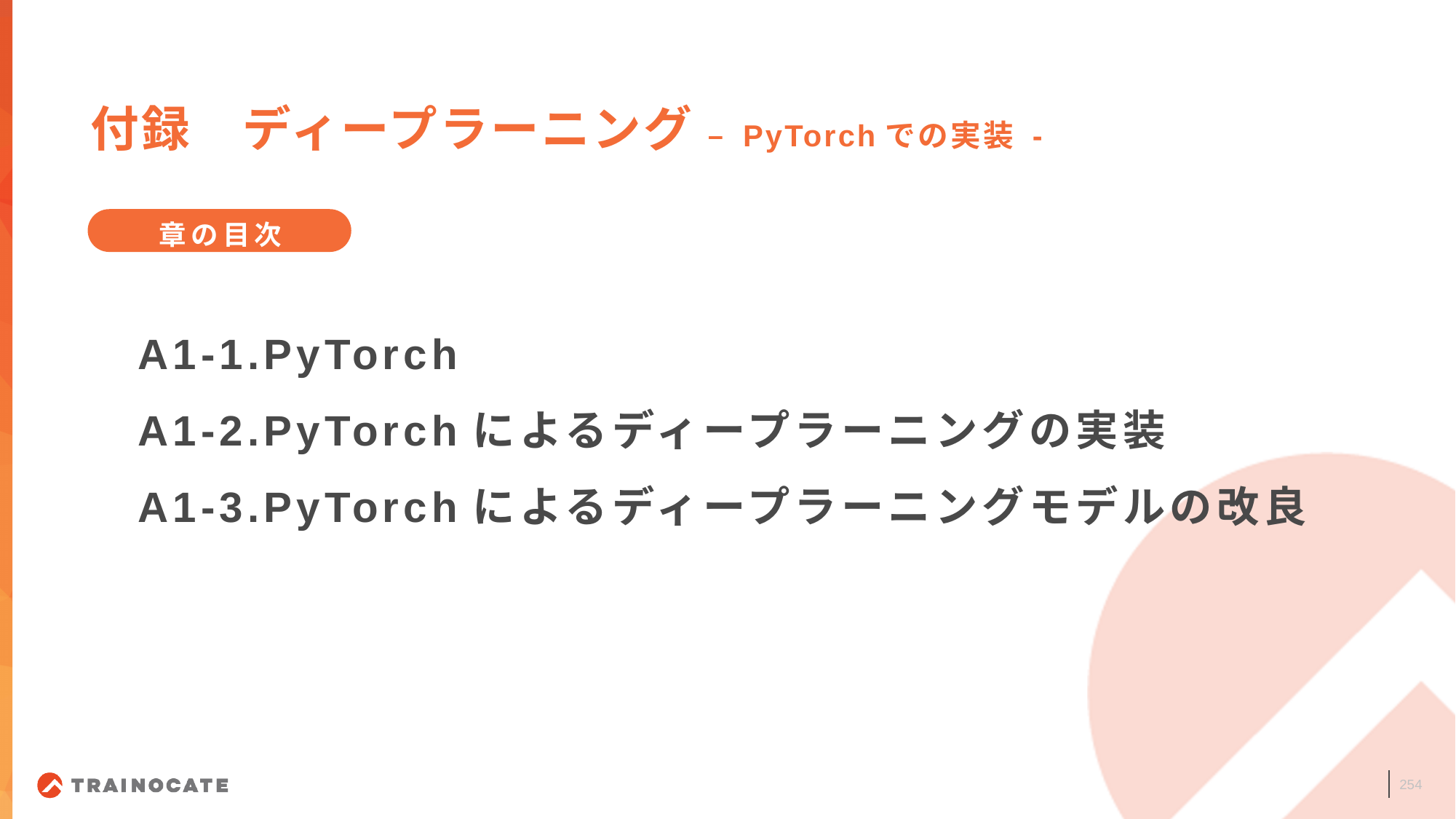

付録　ディープラーニング – PyTorchでの実装 -
章の目次
A1-1.PyTorch
A1-2.PyTorchによるディープラーニングの実装
A1-3.PyTorchによるディープラーニングモデルの改良
254